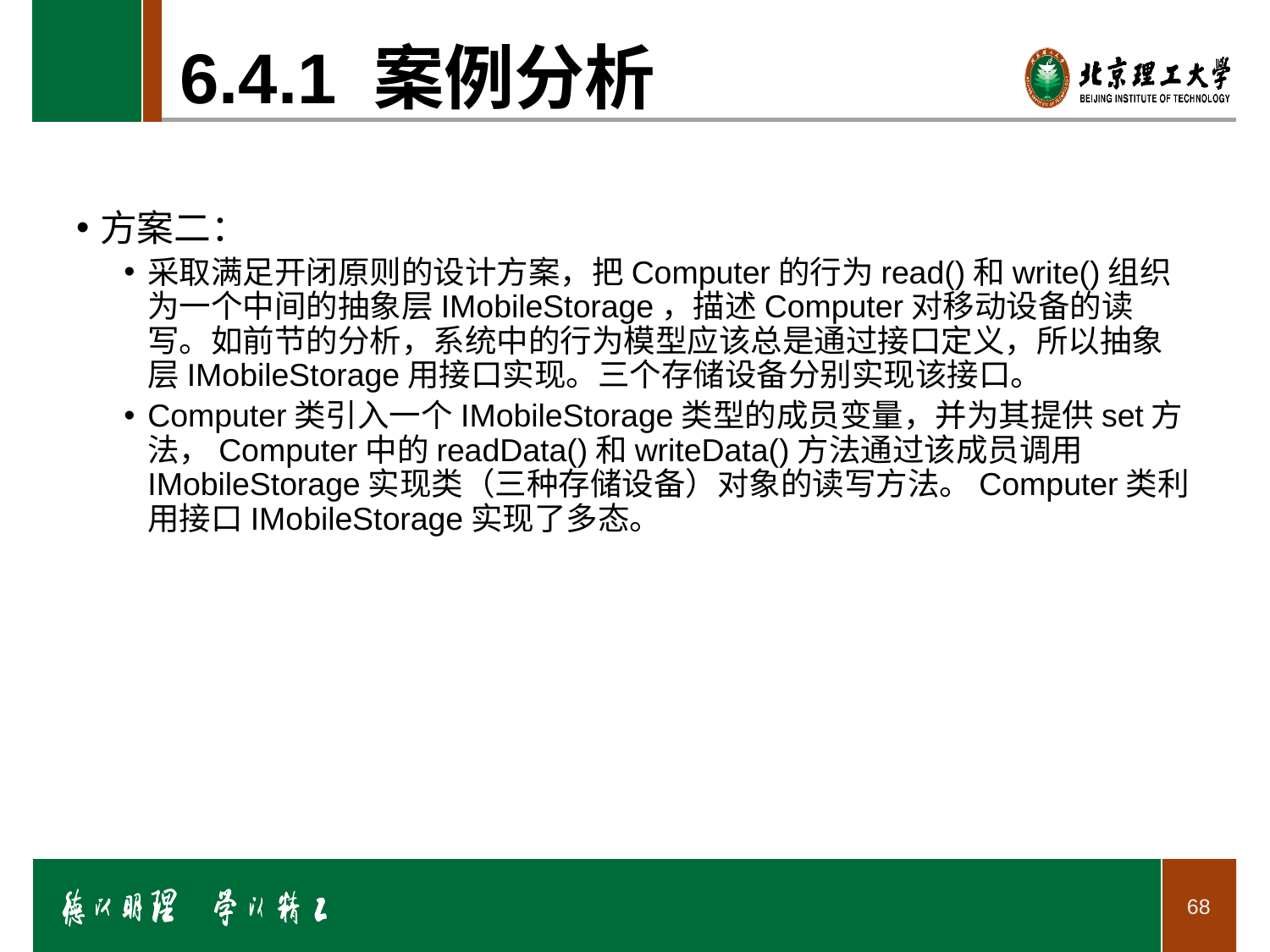

# 6.4.1 案例分析
方案二：
采取满足开闭原则的设计方案，把Computer的行为read()和write()组织为一个中间的抽象层IMobileStorage，描述Computer对移动设备的读写。如前节的分析，系统中的行为模型应该总是通过接口定义，所以抽象层IMobileStorage用接口实现。三个存储设备分别实现该接口。
Computer类引入一个IMobileStorage类型的成员变量，并为其提供set方法，Computer中的readData()和writeData()方法通过该成员调用IMobileStorage实现类（三种存储设备）对象的读写方法。Computer类利用接口IMobileStorage实现了多态。